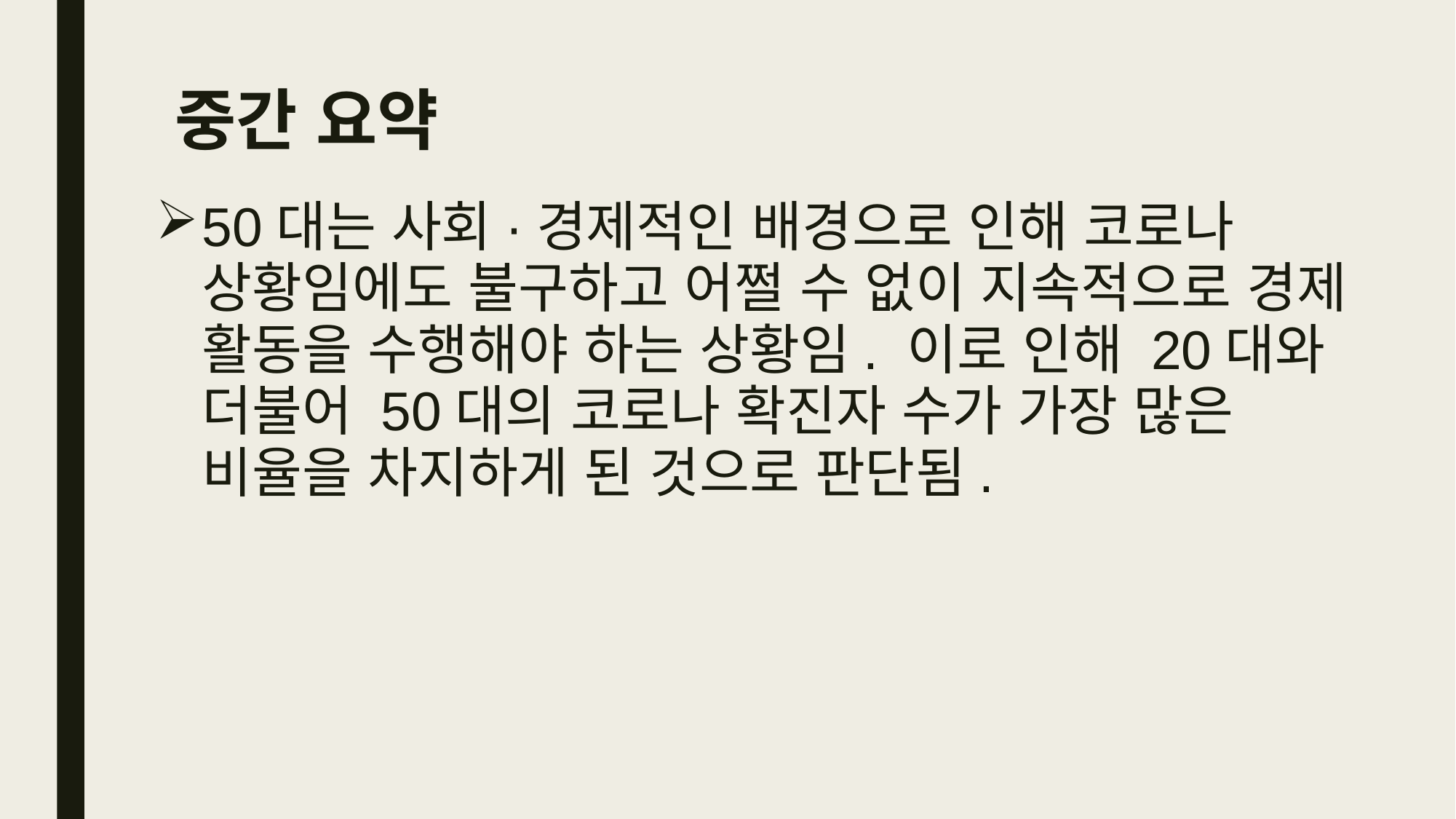

# 중간 요약
50대는 사회·경제적인 배경으로 인해 코로나 상황임에도 불구하고 어쩔 수 없이 지속적으로 경제 활동을 수행해야 하는 상황임. 이로 인해 20대와 더불어 50대의 코로나 확진자 수가 가장 많은 비율을 차지하게 된 것으로 판단됨.